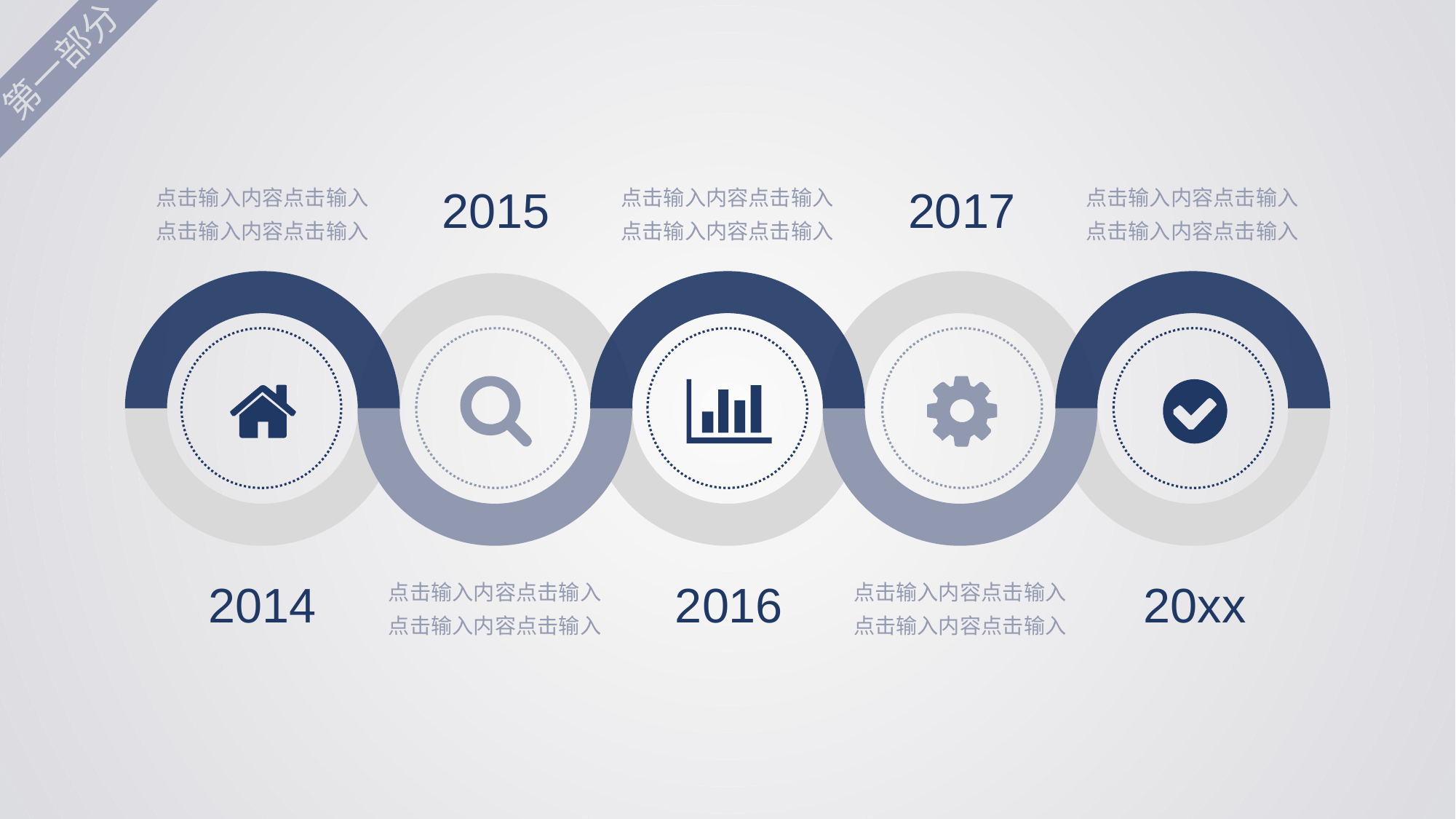

第一部分
点击输入内容点击输入
点击输入内容点击输入
2014
点击输入内容点击输入
点击输入内容点击输入
2016
点击输入内容点击输入
点击输入内容点击输入
20xx
2015
点击输入内容点击输入
点击输入内容点击输入
2017
点击输入内容点击输入
点击输入内容点击输入